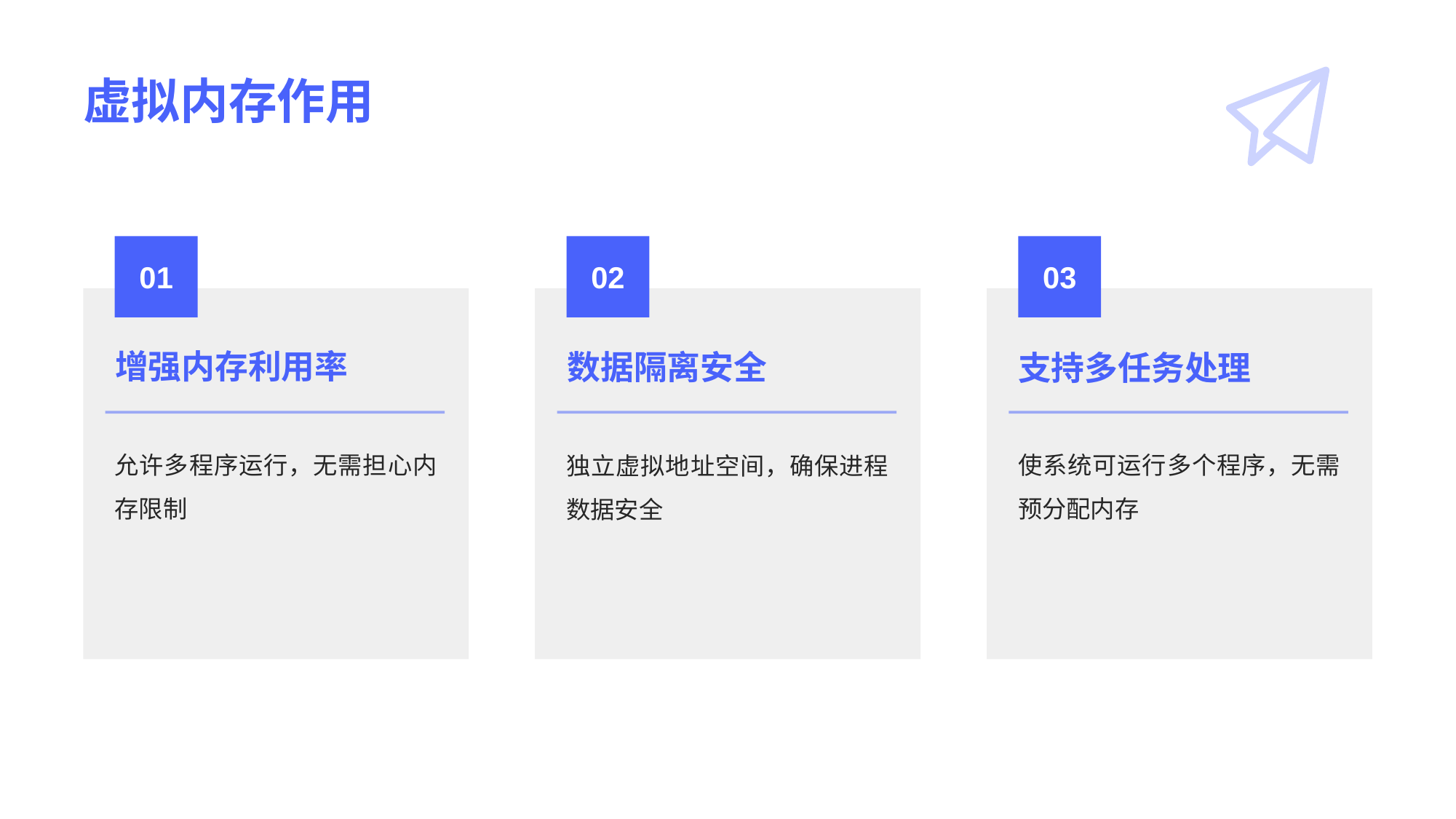

# 虚拟内存作用
01
02
03

增强内存利用率
数据隔离安全
支持多任务处理
允许多程序运行，无需担心内存限制
使系统可运行多个程序，无需预分配内存
独立虚拟地址空间，确保进程数据安全